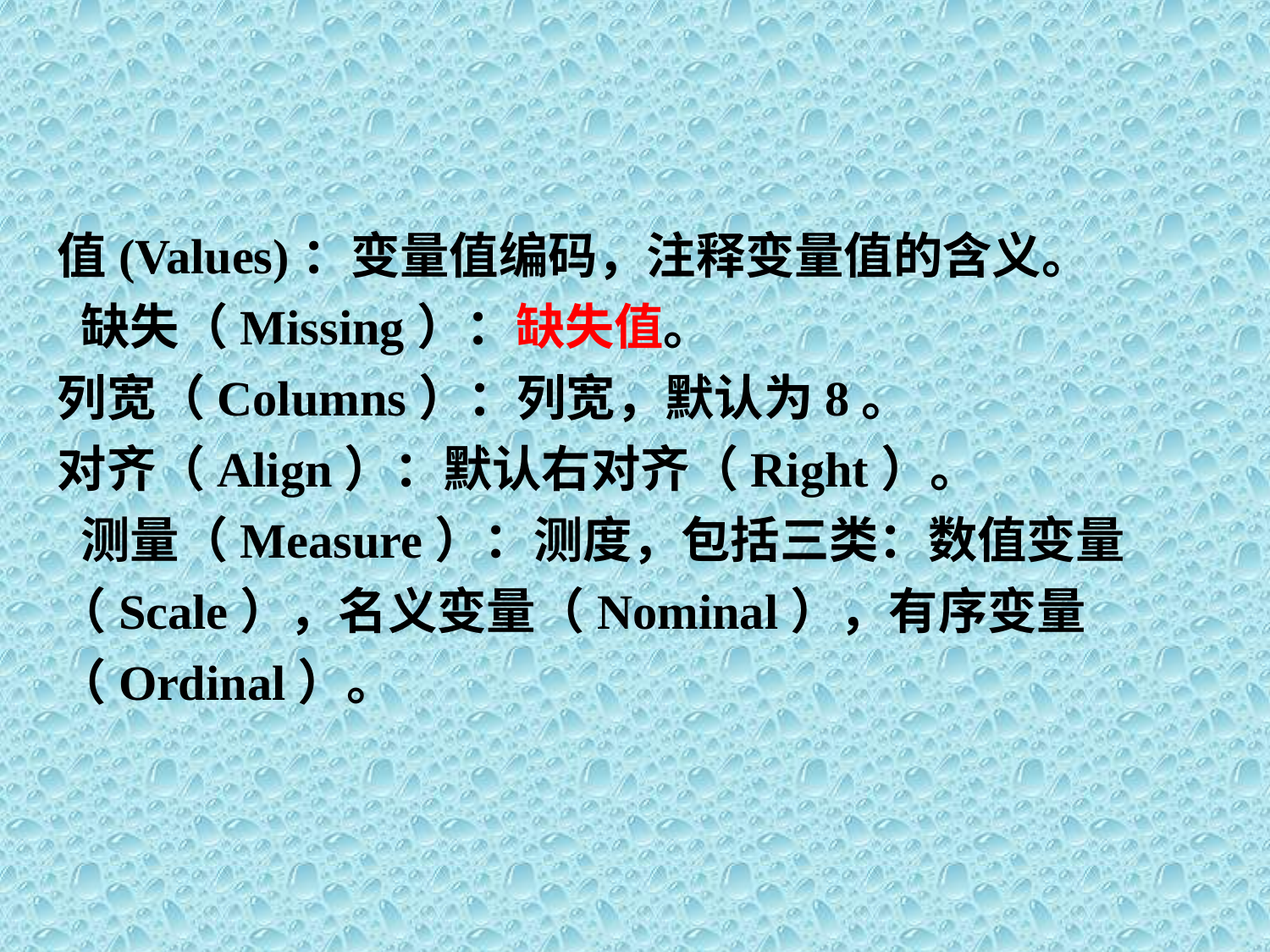

值(Values)：变量值编码，注释变量值的含义。
 缺失（Missing）：缺失值。
列宽（Columns）：列宽，默认为8。
对齐（Align）：默认右对齐（Right）。
 测量（Measure）：测度，包括三类：数值变量（Scale），名义变量（Nominal），有序变量（Ordinal）。